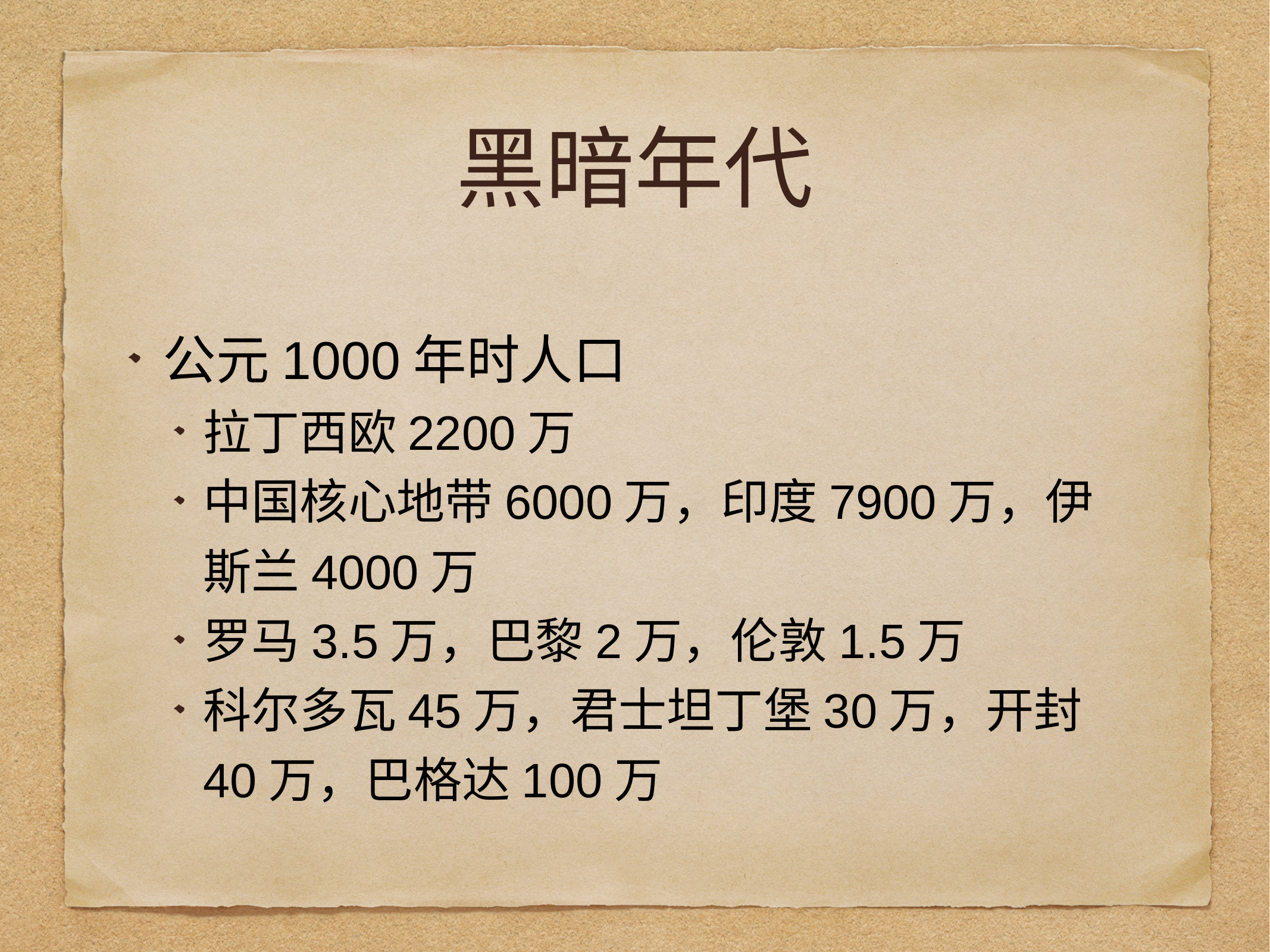

# 黑暗年代
公元1000年时人口
拉丁西欧2200万
中国核心地带6000万，印度7900万，伊斯兰4000万
罗马3.5万，巴黎2万，伦敦1.5万
科尔多瓦45万，君士坦丁堡30万，开封40万，巴格达100万